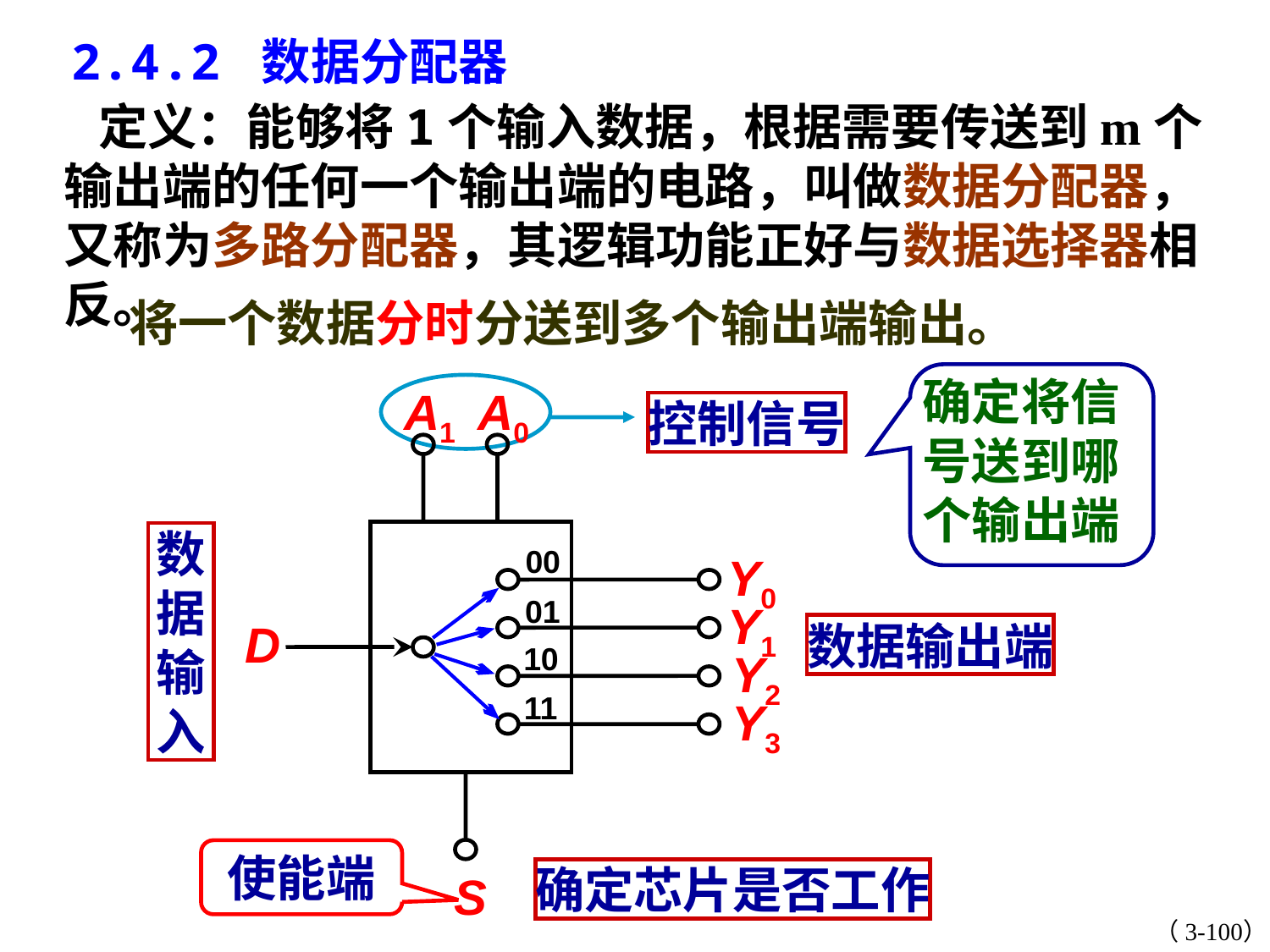

2.4.2 数据分配器
  定义：能够将1个输入数据，根据需要传送到m个输出端的任何一个输出端的电路，叫做数据分配器，又称为多路分配器，其逻辑功能正好与数据选择器相反。
将一个数据分时分送到多个输出端输出。

确定将信号送到哪个输出端
A1
A0

Y0

Y1
D

Y2

Y3

S

控制信号

数据输入
00
01

数据输出端

10

11
使能端
确定芯片是否工作
（3-100）